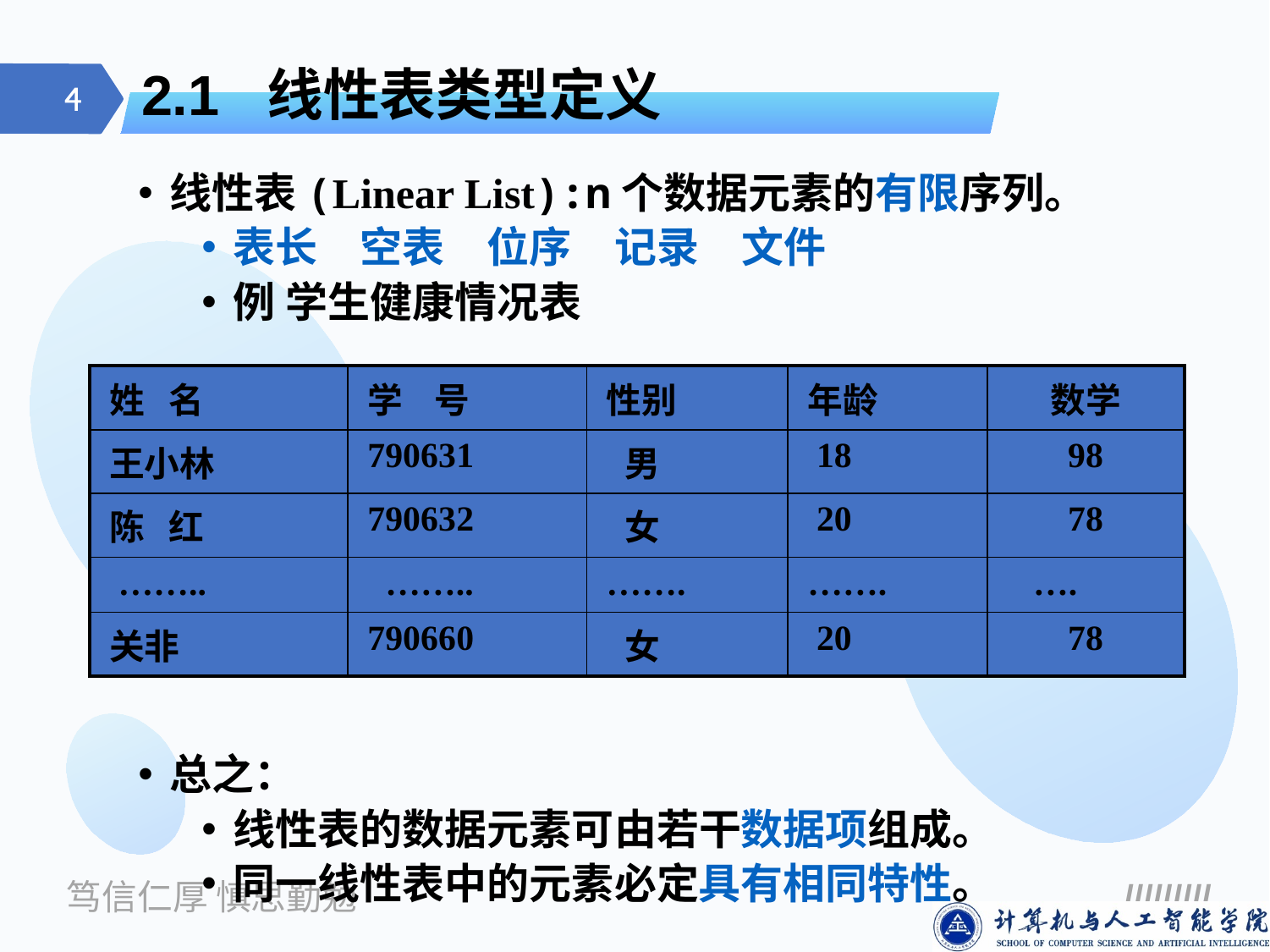

# 2.1 线性表类型定义
线性表(Linear List):n个数据元素的有限序列。
表长　空表　位序　记录　文件
例 学生健康情况表

总之：
线性表的数据元素可由若干数据项组成。
同一线性表中的元素必定具有相同特性。
| 姓 名 | 学 号 | 性别 | 年龄 | 数学 |
| --- | --- | --- | --- | --- |
| 王小林 | 790631 | 男 | 18 | 98 |
| 陈 红 | 790632 | 女 | 20 | 78 |
| …….. | …….. | ……. | ……. | …. |
| 关非 | 790660 | 女 | 20 | 78 |